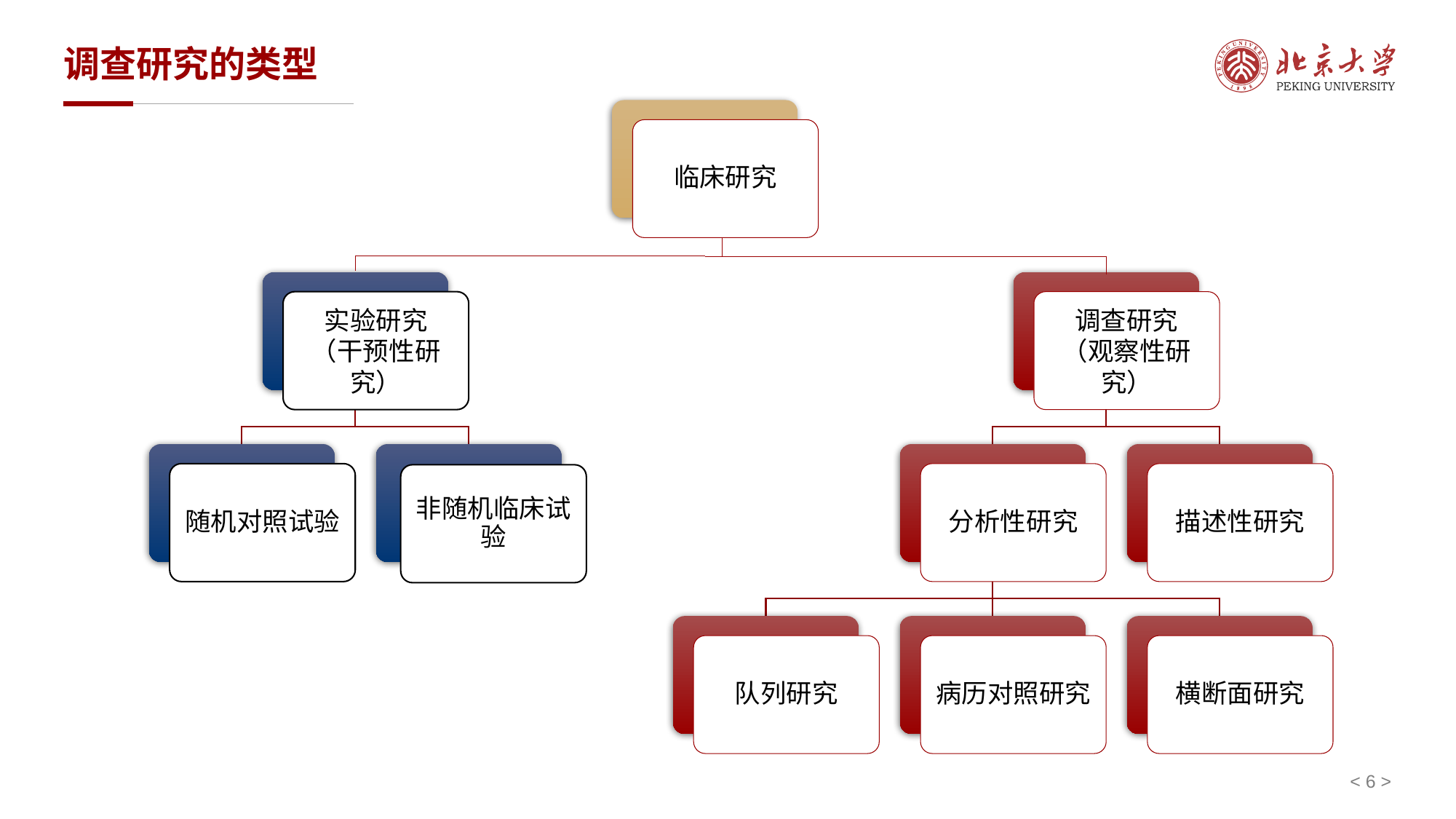

# 调查研究的类型

临床研究

实验研究
（干预性研究）
调查研究
（观察性研究）

随机对照试验
分析性研究
描述性研究
非随机临床试验

队列研究
病历对照研究
横断面研究
< 6 >